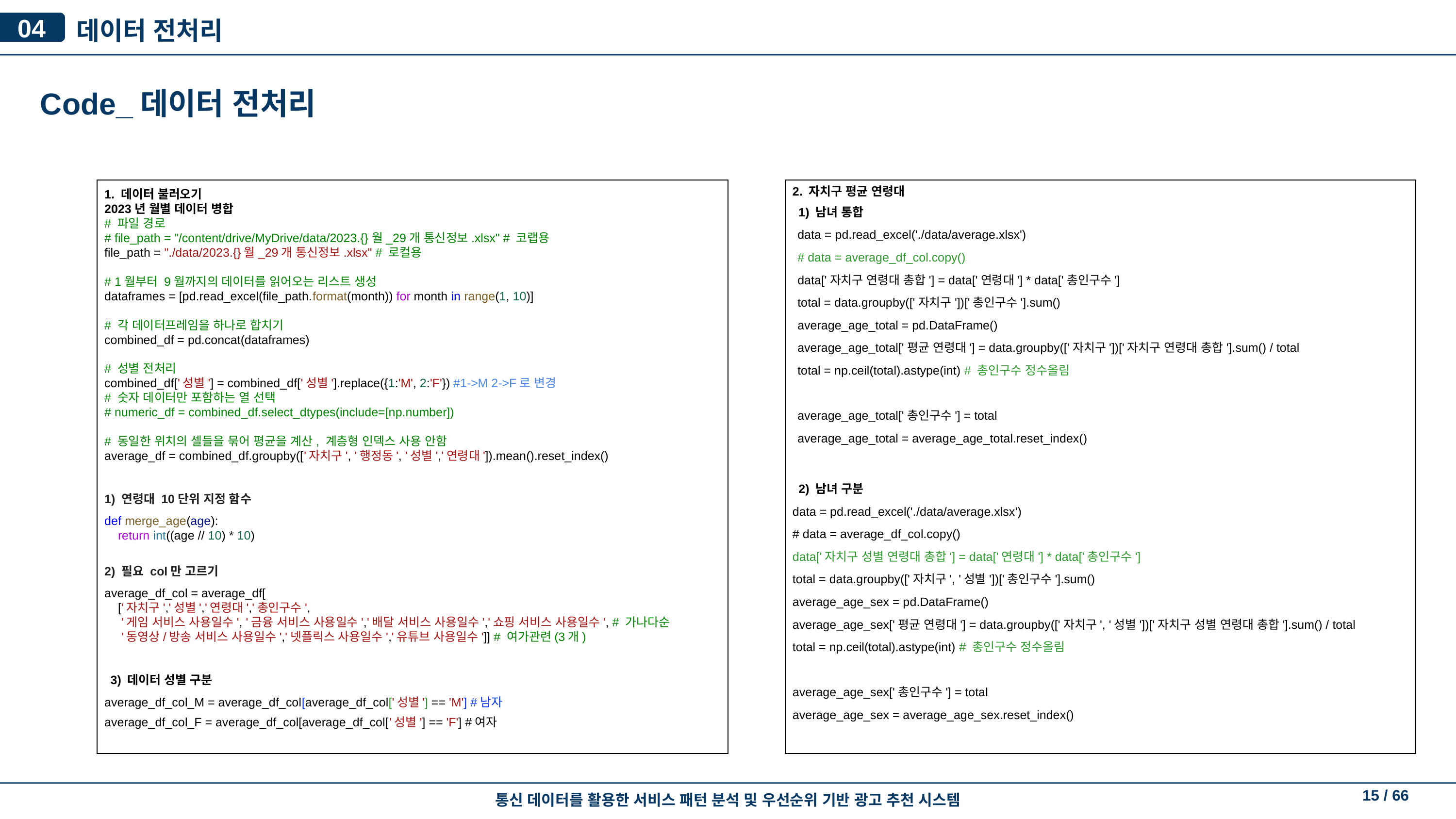

04
데이터 전처리

Code_데이터 전처리
1. 데이터 불러오기
2023년 월별 데이터 병합
# 파일 경로
# file_path = "/content/drive/MyDrive/data/2023.{}월_29개 통신정보.xlsx" # 코랩용
file_path = "./data/2023.{}월_29개 통신정보.xlsx" # 로컬용

# 1월부터 9월까지의 데이터를 읽어오는 리스트 생성
dataframes = [pd.read_excel(file_path.format(month)) for month in range(1, 10)]

# 각 데이터프레임을 하나로 합치기
combined_df = pd.concat(dataframes)

# 성별 전처리
combined_df['성별'] = combined_df['성별'].replace({1:'M', 2:'F'}) #1->M 2->F로 변경
# 숫자 데이터만 포함하는 열 선택
# numeric_df = combined_df.select_dtypes(include=[np.number])

# 동일한 위치의 셀들을 묶어 평균을 계산, 계층형 인덱스 사용 안함
average_df = combined_df.groupby(['자치구', '행정동', '성별','연령대']).mean().reset_index()

1) 연령대 10단위 지정 함수
def merge_age(age):
    return int((age // 10) * 10)

2) 필요 col만 고르기
average_df_col = average_df[
    ['자치구','성별','연령대','총인구수',
     '게임 서비스 사용일수', '금융 서비스 사용일수','배달 서비스 사용일수','쇼핑 서비스 사용일수', # 가나다순
     '동영상/방송 서비스 사용일수','넷플릭스 사용일수','유튜브 사용일수']] # 여가관련(3개)

3) 데이터 성별 구분
average_df_col_M = average_df_col[average_df_col['성별'] == 'M'] #남자
average_df_col_F = average_df_col[average_df_col['성별'] == 'F'] #여자

2. 자치구 평균 연령대
1) 남녀 통합
data = pd.read_excel('./data/average.xlsx')
# data = average_df_col.copy()
data['자치구 연령대 총합'] = data['연령대'] * data['총인구수']
total = data.groupby(['자치구'])['총인구수'].sum()
average_age_total = pd.DataFrame()
average_age_total['평균 연령대'] = data.groupby(['자치구'])['자치구 연령대 총합'].sum() / total
total = np.ceil(total).astype(int) # 총인구수 정수올림

average_age_total['총인구수'] = total
average_age_total = average_age_total.reset_index()

2) 남녀 구분
data = pd.read_excel('./data/average.xlsx')
# data = average_df_col.copy()
data['자치구 성별 연령대 총합'] = data['연령대'] * data['총인구수']
total = data.groupby(['자치구', '성별'])['총인구수'].sum()
average_age_sex = pd.DataFrame()
average_age_sex['평균 연령대'] = data.groupby(['자치구', '성별'])['자치구 성별 연령대 총합'].sum() / total
total = np.ceil(total).astype(int) # 총인구수 정수올림

average_age_sex['총인구수'] = total
average_age_sex = average_age_sex.reset_index()